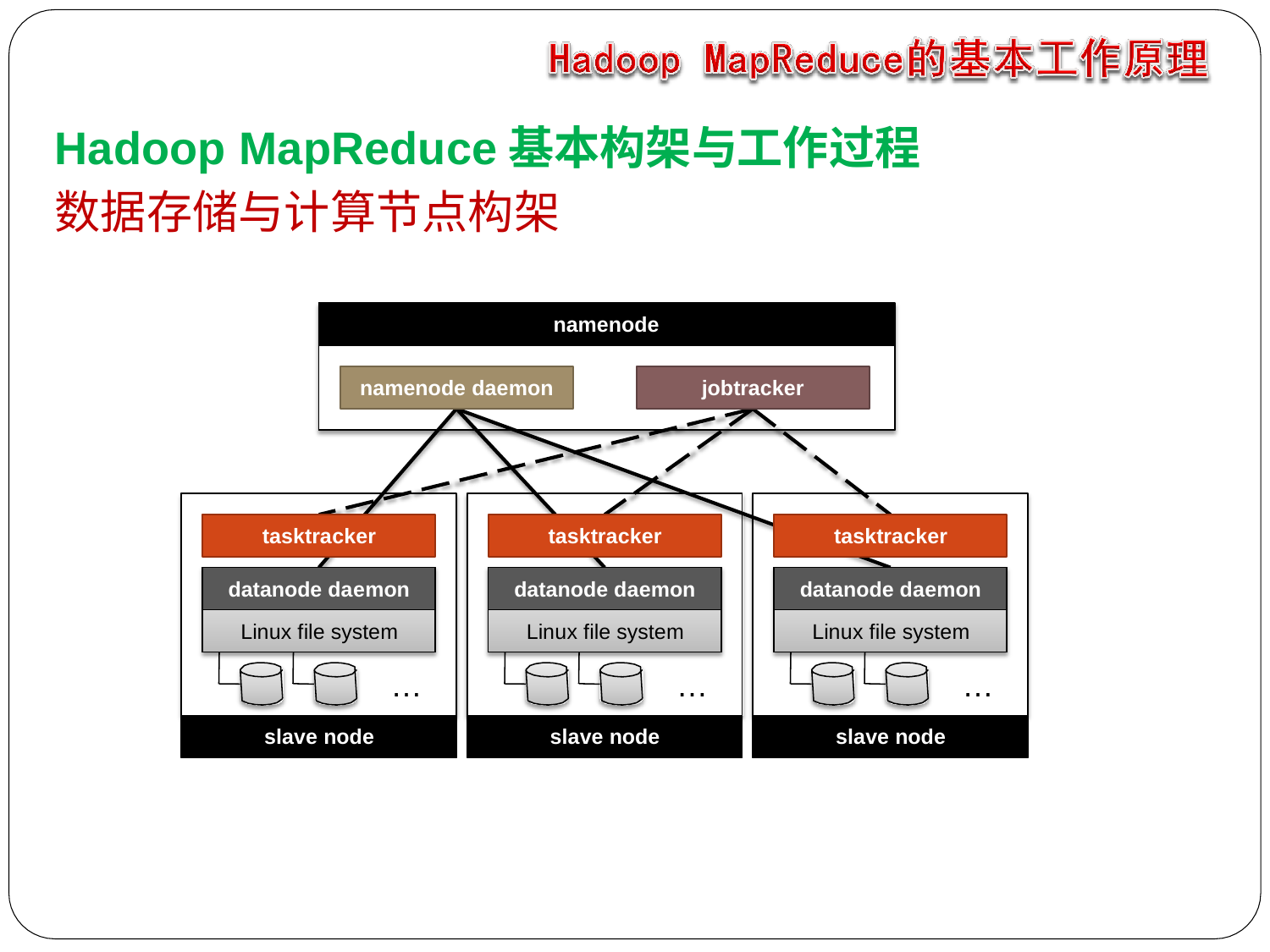

# Hadoop MapReduce基本构架与工作过程
数据存储与计算节点构架

namenode

namenode daemon
jobtracker

tasktracker
tasktracker
tasktracker

datanode daemon
datanode daemon
datanode daemon

Linux file system
Linux file system
Linux file system

…
…
…

slave node
slave node
slave node